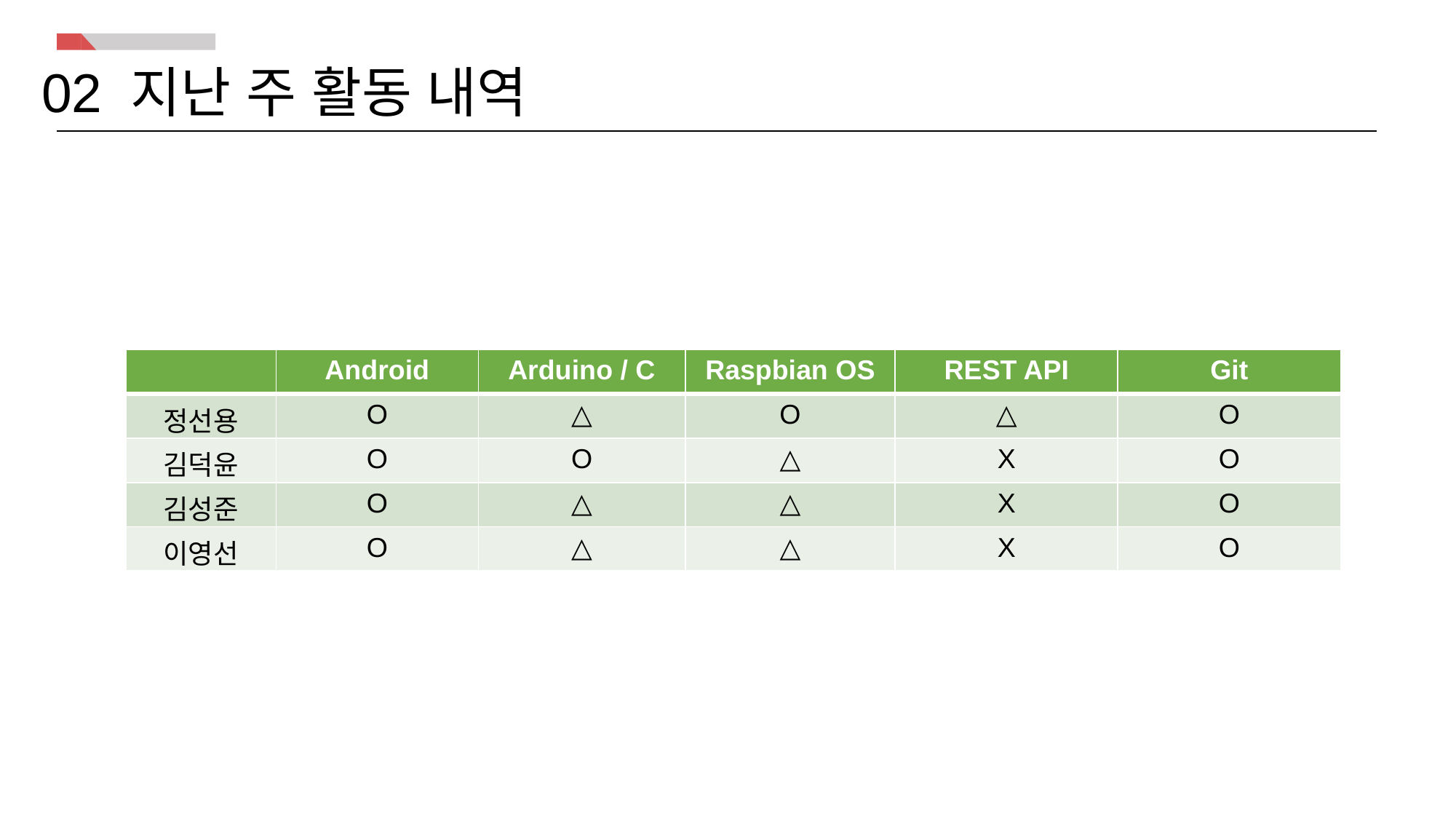

02 지난 주 활동 내역
|  | Android | Arduino / C | Raspbian OS | REST API | Git |
| --- | --- | --- | --- | --- | --- |
| 정선용 | O | △ | O | △ | O |
| 김덕윤 | O | O | △ | X | △ |
| 김성준 | O | △ | △ | X | X |
| 이영선 | O | △ | △ | X | X |
|  | Android | Arduino / C | Raspbian OS | REST API | Git |
| --- | --- | --- | --- | --- | --- |
| 정선용 | O | △ | O | △ | O |
| 김덕윤 | O | O | △ | X | O |
| 김성준 | O | △ | △ | X | O |
| 이영선 | O | △ | △ | X | O |